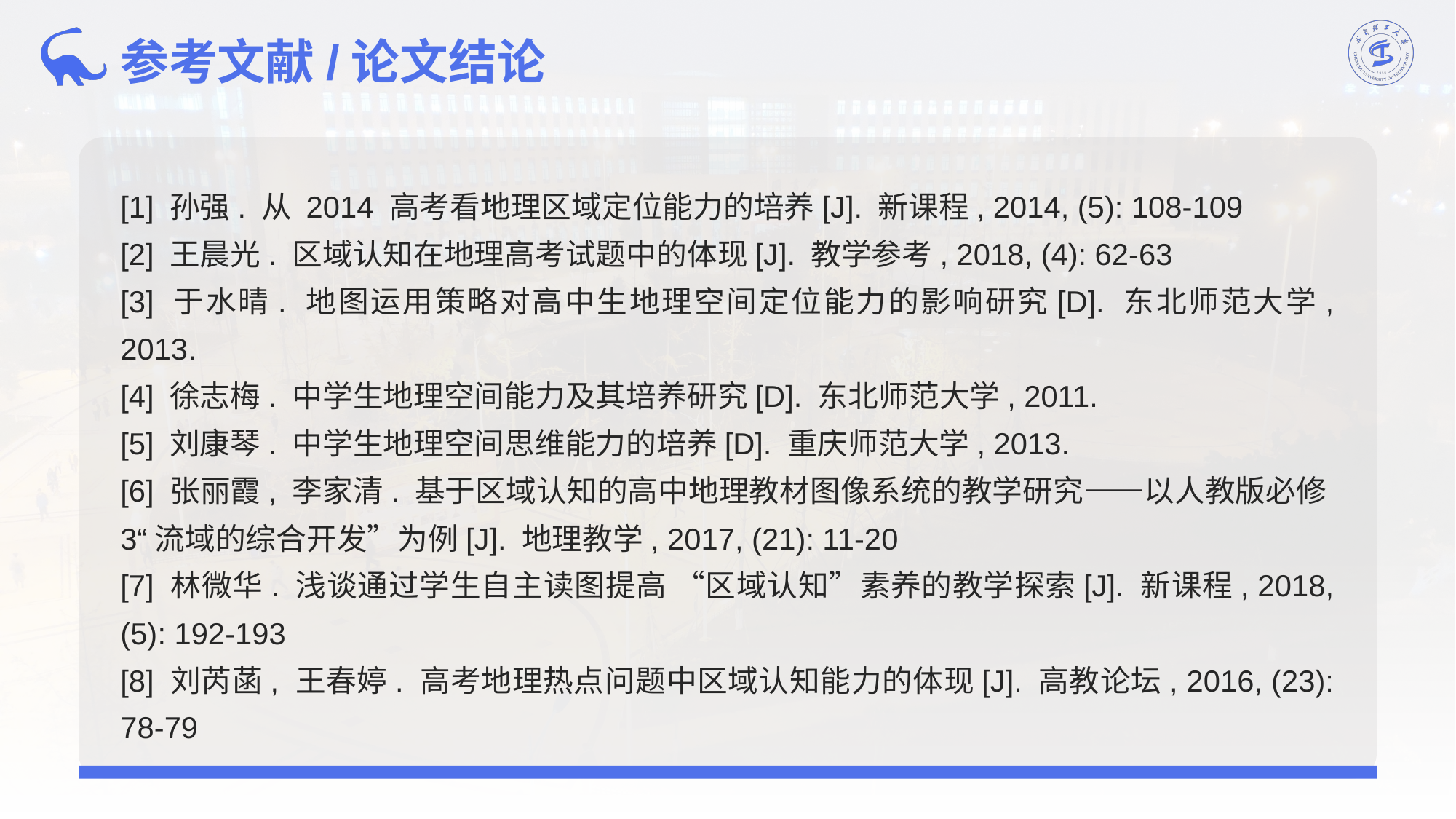

参考文献/论文结论

[1] 孙强. 从 2014 高考看地理区域定位能力的培养[J]. 新课程, 2014, (5): 108-109
[2] 王晨光. 区域认知在地理高考试题中的体现[J]. 教学参考, 2018, (4): 62-63
[3] 于水晴. 地图运用策略对高中生地理空间定位能力的影响研究[D]. 东北师范大学, 2013.
[4] 徐志梅. 中学生地理空间能力及其培养研究[D]. 东北师范大学, 2011.
[5] 刘康琴. 中学生地理空间思维能力的培养[D]. 重庆师范大学, 2013.
[6] 张丽霞, 李家清. 基于区域认知的高中地理教材图像系统的教学研究——以人教版必修3“流域的综合开发”为例[J]. 地理教学, 2017, (21): 11-20
[7] 林微华. 浅谈通过学生自主读图提高 “区域认知”素养的教学探索[J]. 新课程, 2018, (5): 192-193
[8] 刘芮菡, 王春婷. 高考地理热点问题中区域认知能力的体现[J]. 高教论坛, 2016, (23): 78-79